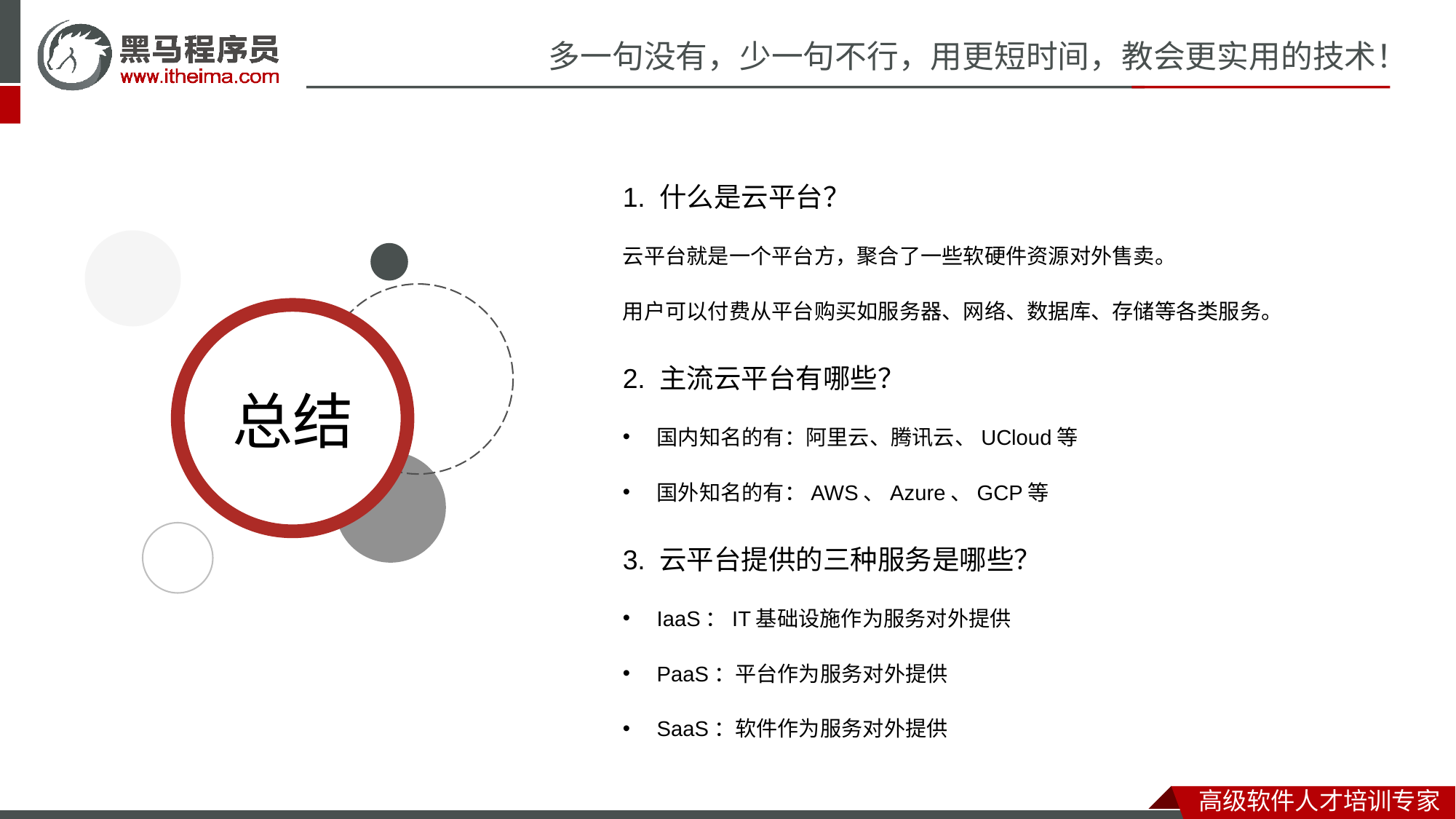

1. 什么是云平台？
云平台就是一个平台方，聚合了一些软硬件资源对外售卖。
用户可以付费从平台购买如服务器、网络、数据库、存储等各类服务。
2. 主流云平台有哪些？
国内知名的有：阿里云、腾讯云、UCloud等
国外知名的有：AWS、Azure、GCP等
3. 云平台提供的三种服务是哪些？
IaaS：IT基础设施作为服务对外提供
PaaS：平台作为服务对外提供
SaaS：软件作为服务对外提供